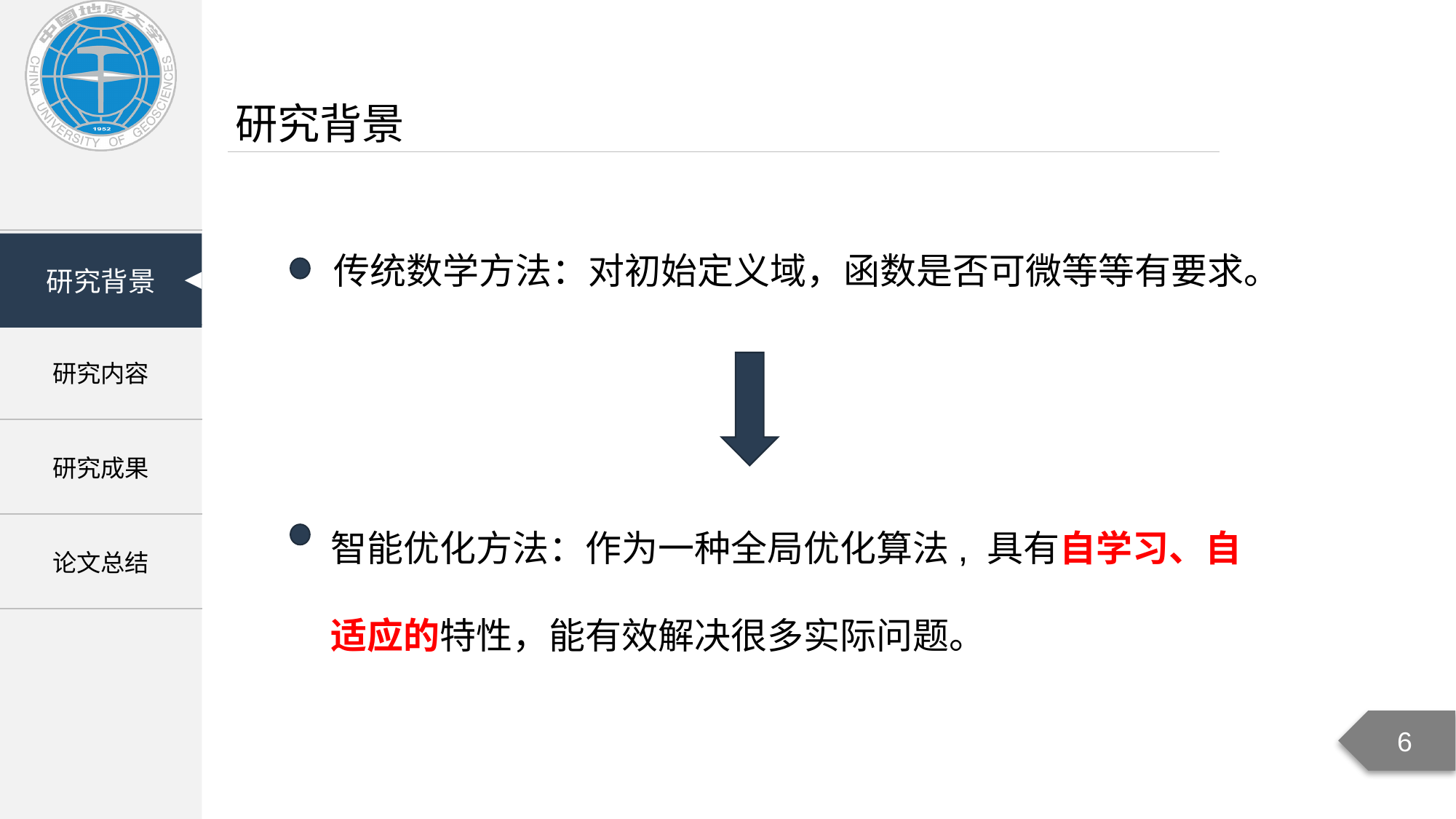

研究背景
传统数学方法：对初始定义域，函数是否可微等等有要求。

智能优化方法：作为一种全局优化算法, 具有自学习、自适应的特性，能有效解决很多实际问题。